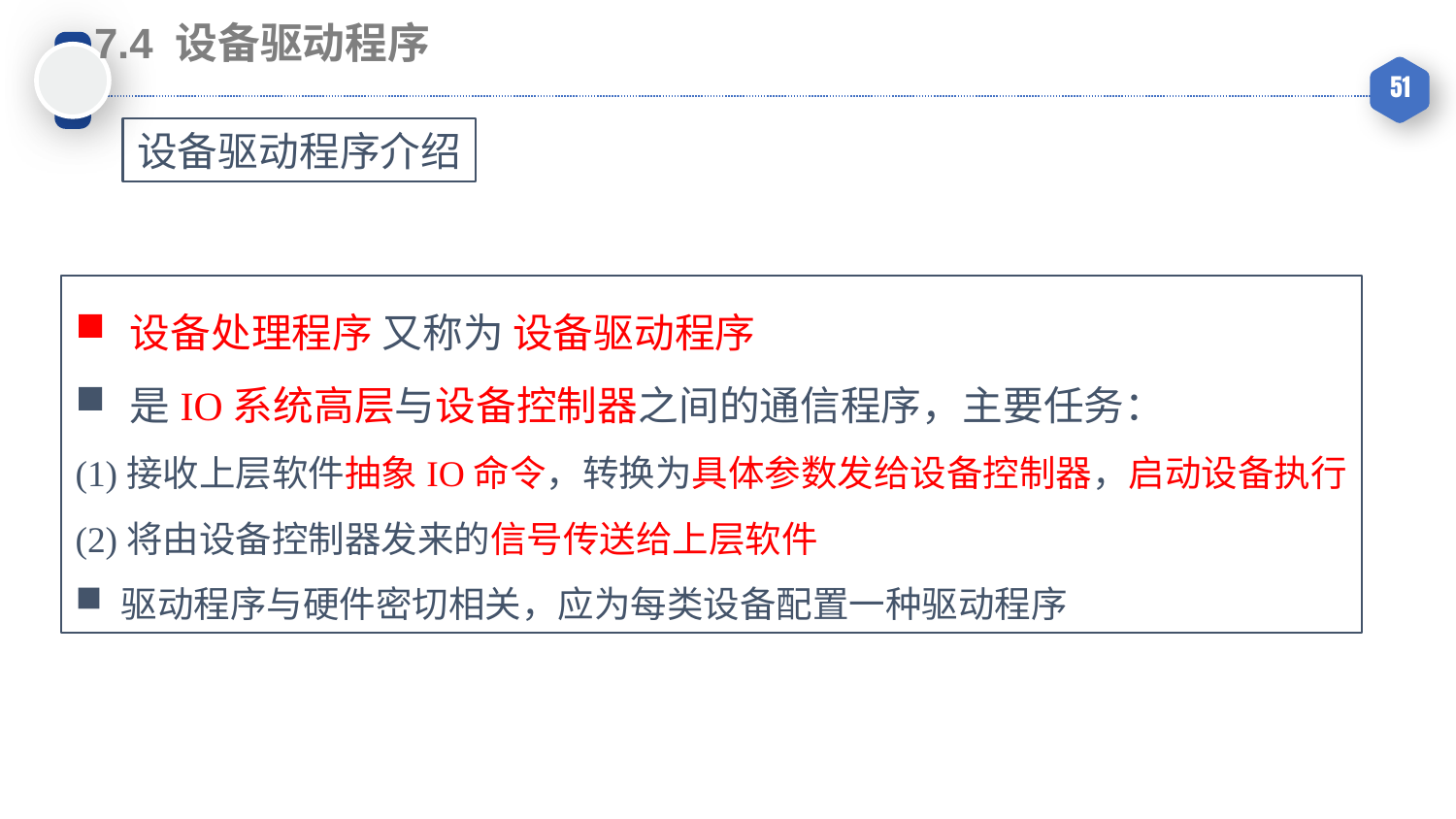

7.4 设备驱动程序
设备驱动程序介绍
设备处理程序 又称为 设备驱动程序
是IO系统高层与设备控制器之间的通信程序，主要任务：
(1)接收上层软件抽象IO命令，转换为具体参数发给设备控制器，启动设备执行
(2)将由设备控制器发来的信号传送给上层软件
驱动程序与硬件密切相关，应为每类设备配置一种驱动程序